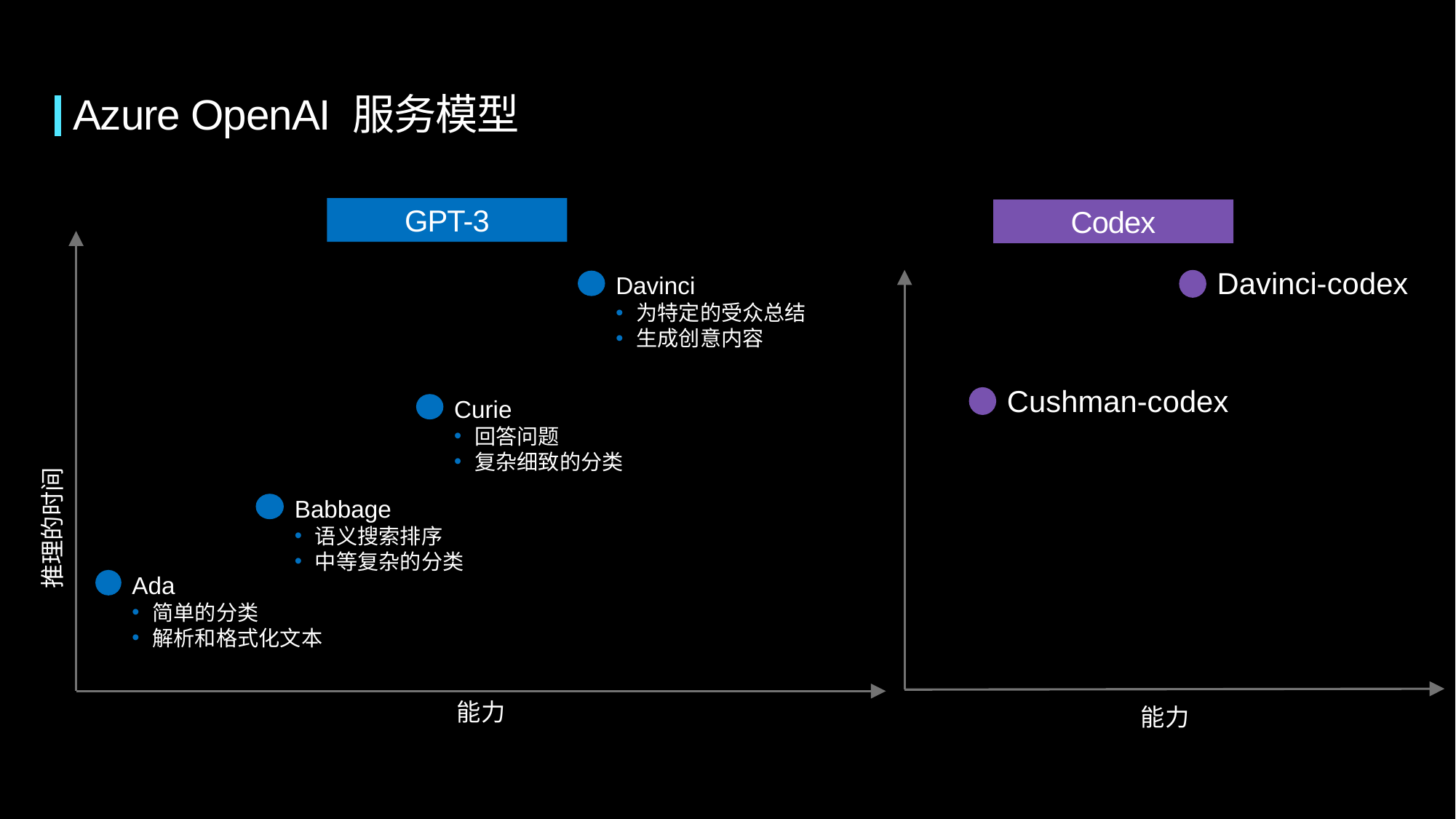

Azure OpenAI 服务模型
GPT-3
Codex

Davinci
为特定的受众总结
生成创意内容

Curie
回答问题
复杂细致的分类

Babbage
语义搜索排序
中等复杂的分类

Ada
简单的分类
解析和格式化文本
能力
Davinci-codex

Cushman-codex

能力
推理的时间